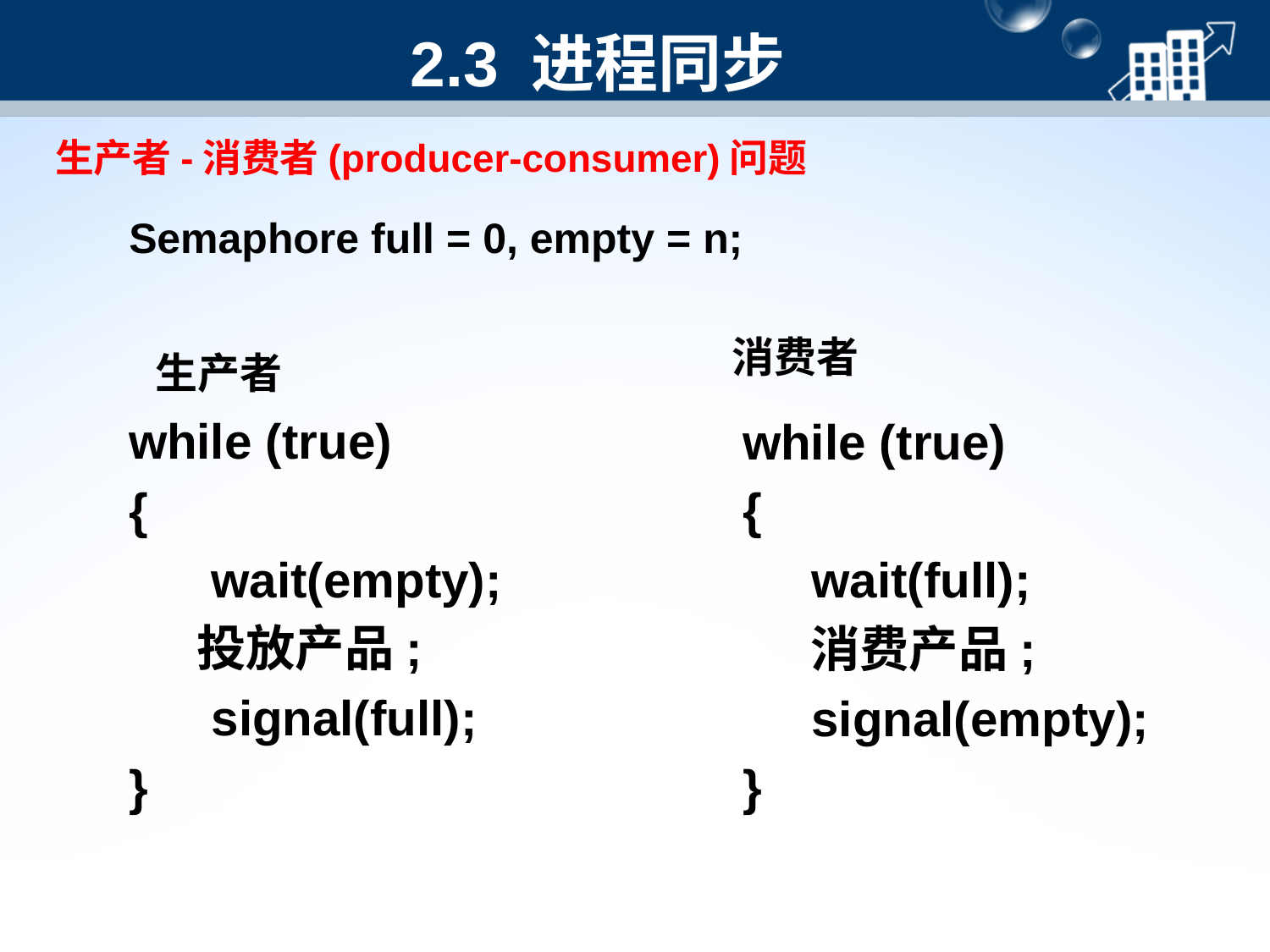

# 2.3 进程同步
生产者-消费者(producer-consumer)问题
Semaphore full = 0, empty = n;
消费者
生产者
while (true)
{
      wait(empty);
     投放产品;
      signal(full);
}
while (true)
{
     wait(full);
     消费产品;
     signal(empty);
}